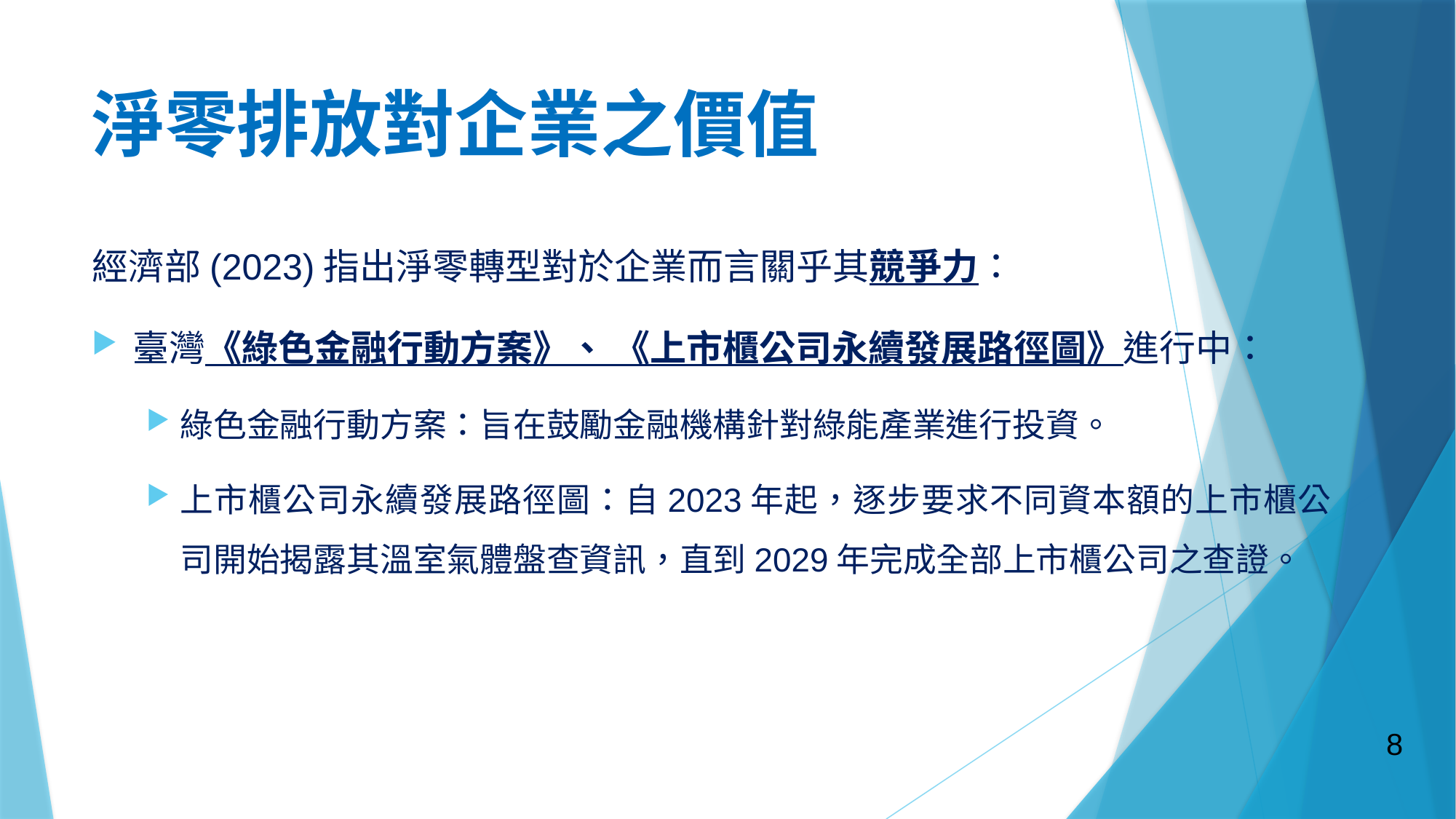

# 淨零排放對企業之價值
經濟部(2023)指出淨零轉型對於企業而言關乎其競爭力：
臺灣《綠色金融行動方案》、 《上市櫃公司永續發展路徑圖》進行中：
綠色金融行動方案：旨在鼓勵金融機構針對綠能產業進行投資。
上市櫃公司永續發展路徑圖：自2023年起，逐步要求不同資本額的上市櫃公司開始揭露其溫室氣體盤查資訊，直到2029年完成全部上市櫃公司之查證。

8